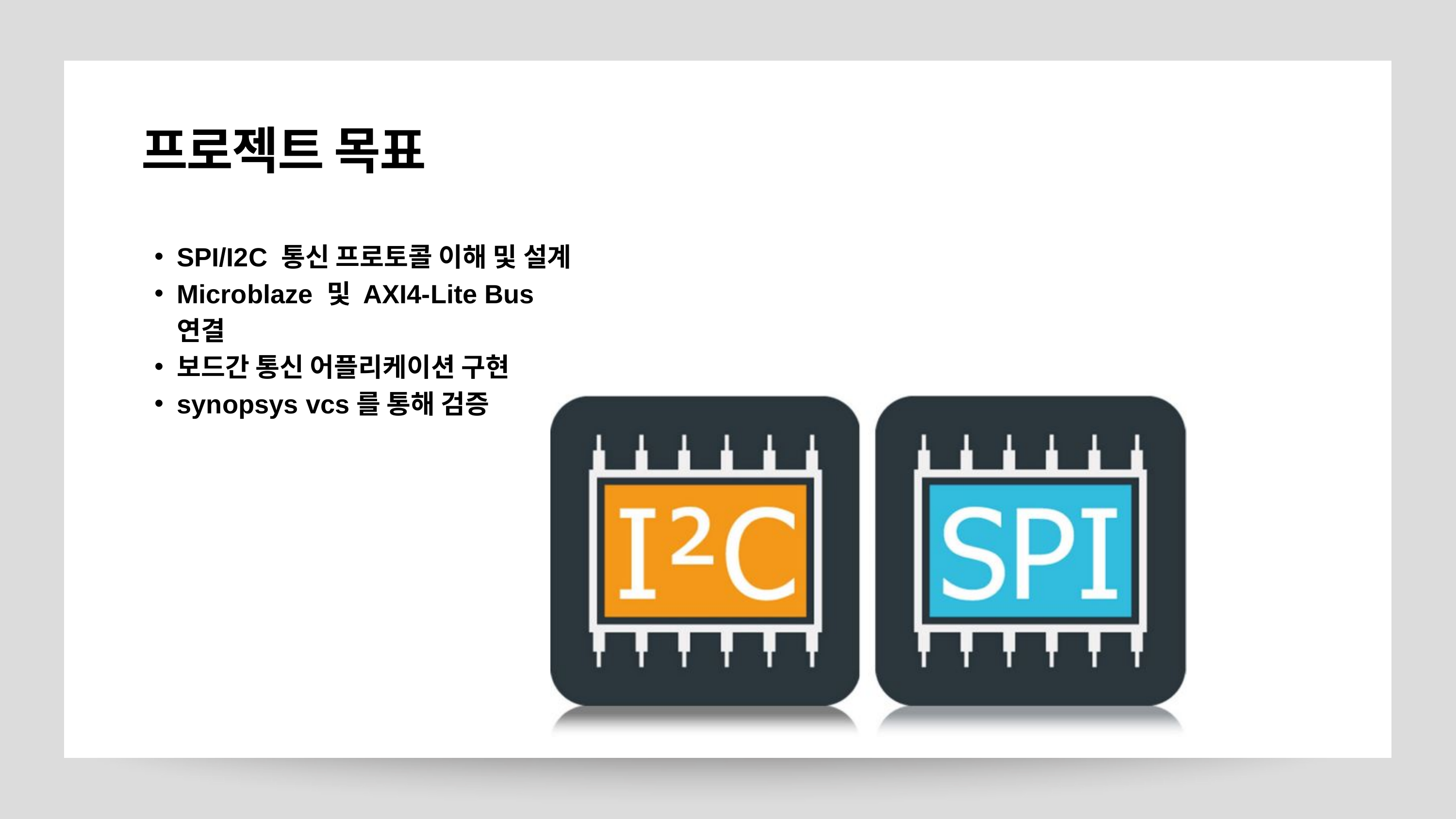

프로젝트 목표
SPI/I2C 통신 프로토콜 이해 및 설계
Microblaze 및 AXI4-Lite Bus 연결
보드간 통신 어플리케이션 구현
synopsys vcs를 통해 검증